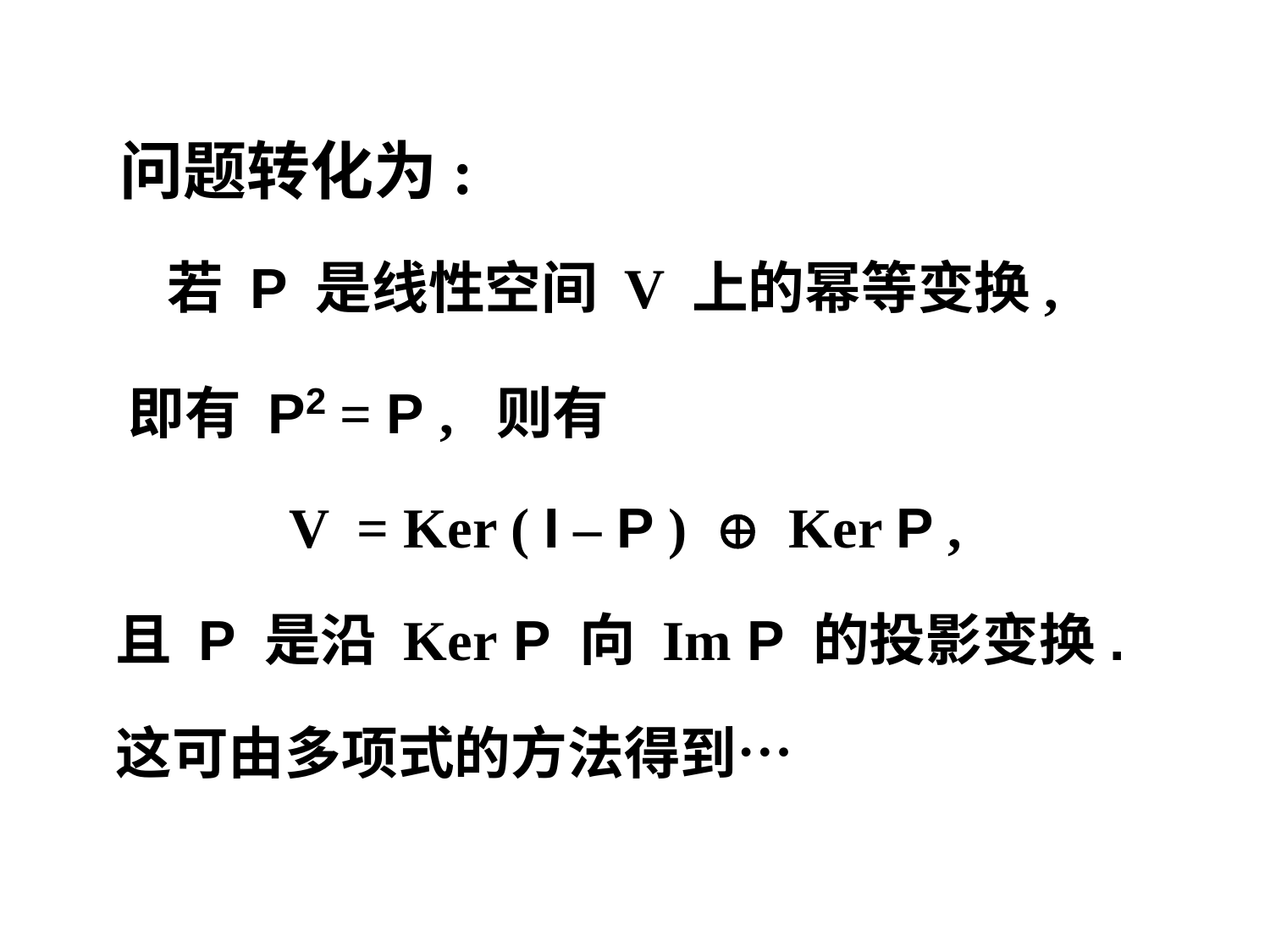

问题转化为:
      若 P 是线性空间 V 上的幂等变换,
   即有 P2 = P ,  则有
               V  = Ker ( I – P )  ⊕  Ker P ,
  且 P 是沿 Ker P 向 Im P 的投影变换.
  这可由多项式的方法得到…